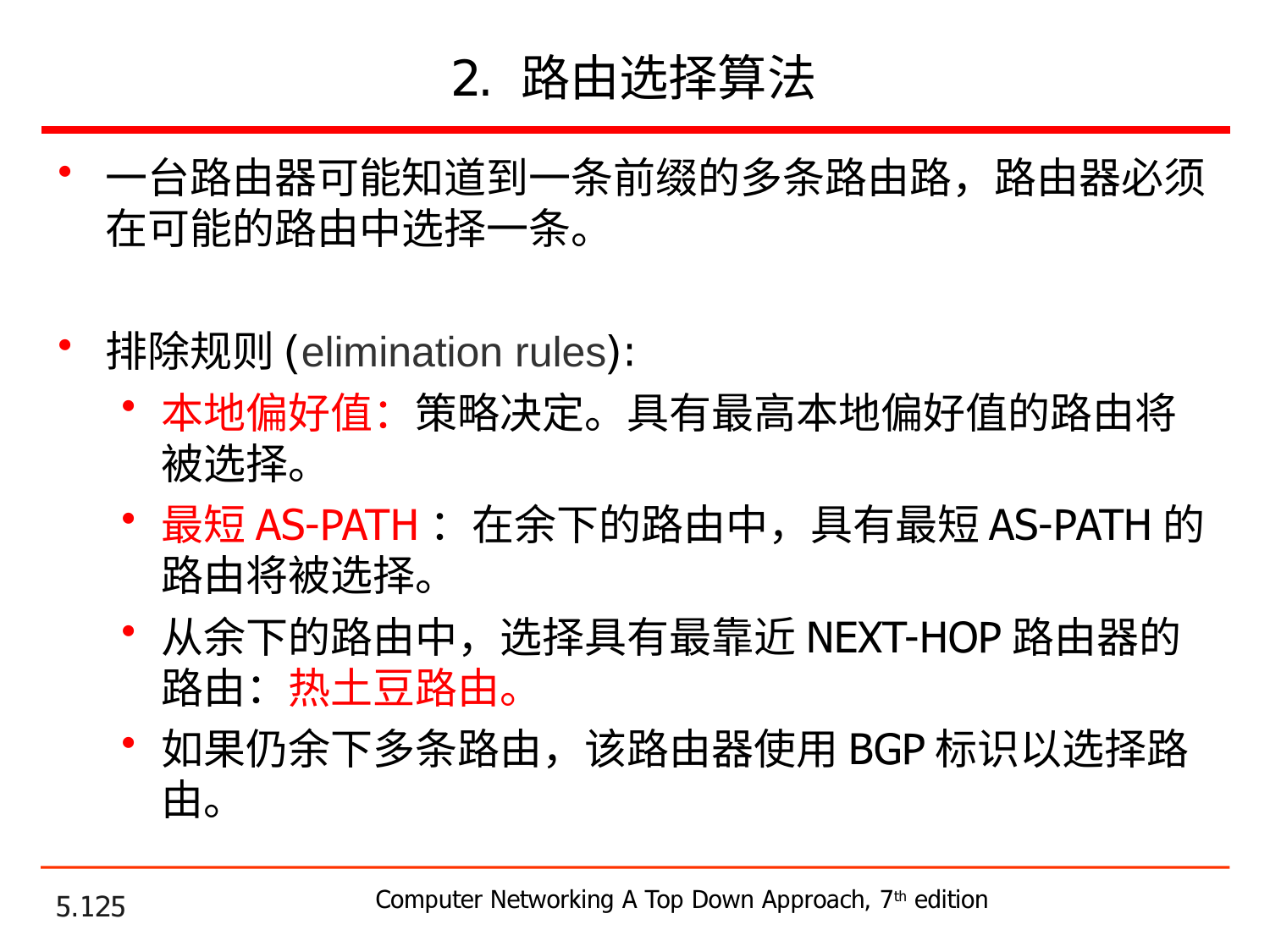

# 2. 路由选择算法
一台路由器可能知道到一条前缀的多条路由路，路由器必须在可能的路由中选择一条。

排除规则(elimination rules):
本地偏好值：策略决定。具有最高本地偏好值的路由将被选择。
最短AS-PATH：在余下的路由中，具有最短AS-PATH的路由将被选择。
从余下的路由中，选择具有最靠近NEXT-HOP路由器的路由：热土豆路由。
如果仍余下多条路由，该路由器使用BGP标识以选择路由。